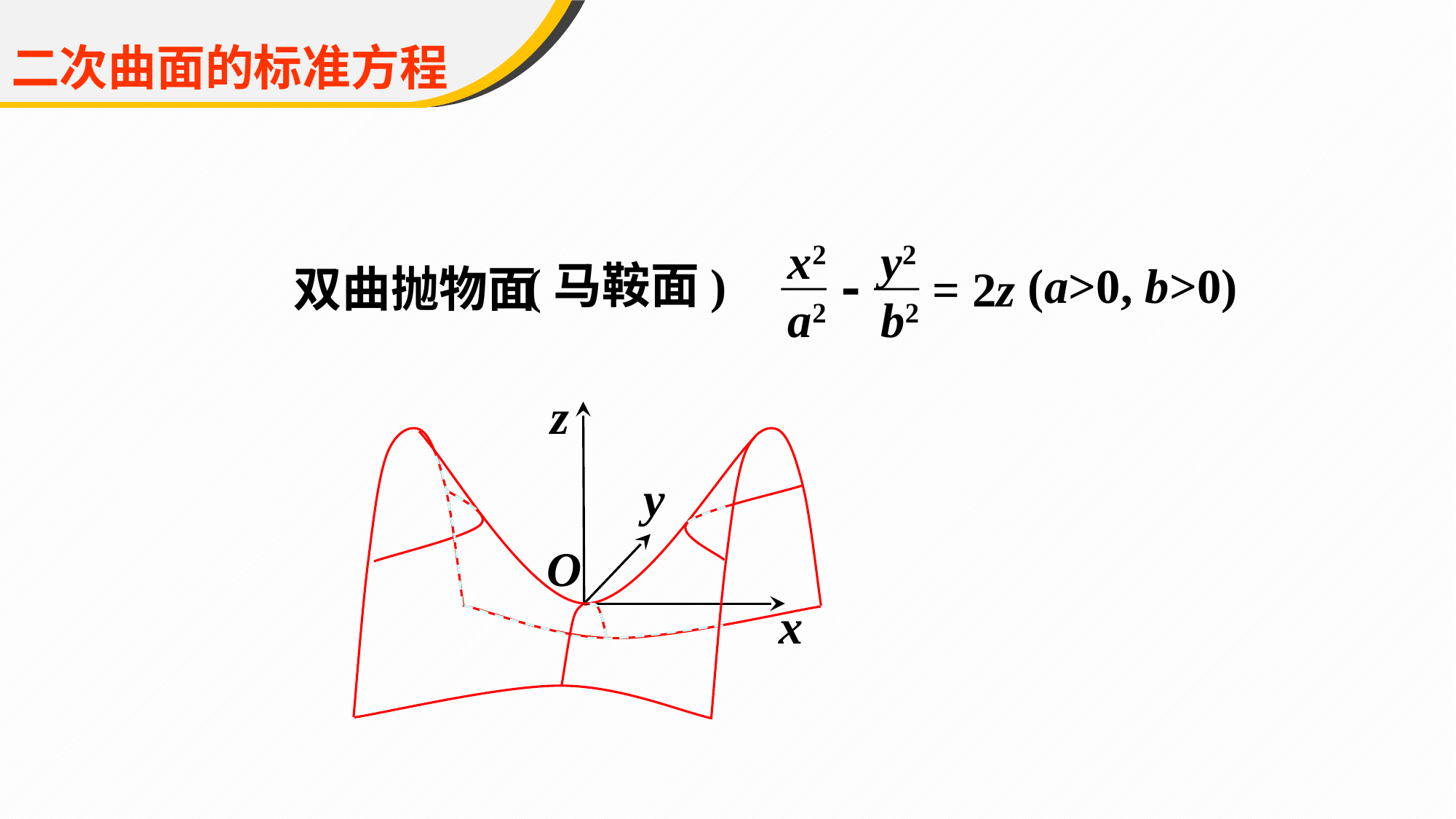

二次曲面的标准方程
x2
a2
y2
b2
−
= 2z

(a>0, b>0)
(马鞍面)
双曲抛物面
z

y

O
x